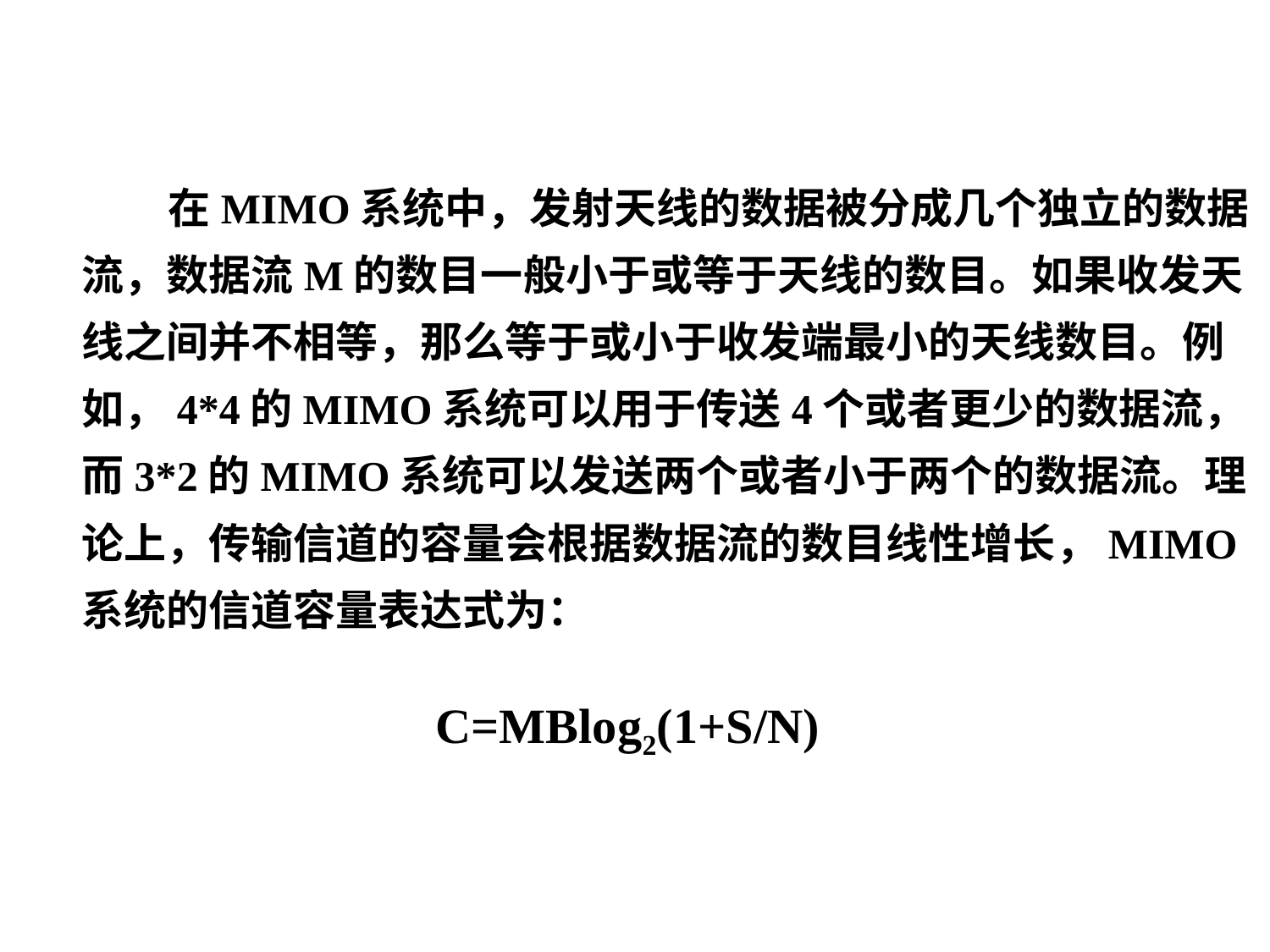

在MIMO系统中，发射天线的数据被分成几个独立的数据流，数据流M的数目一般小于或等于天线的数目。如果收发天线之间并不相等，那么等于或小于收发端最小的天线数目。例如，4*4的MIMO系统可以用于传送4个或者更少的数据流，而3*2的MIMO系统可以发送两个或者小于两个的数据流。理论上，传输信道的容量会根据数据流的数目线性增长，MIMO系统的信道容量表达式为：
C=MBlog2(1+S/N)